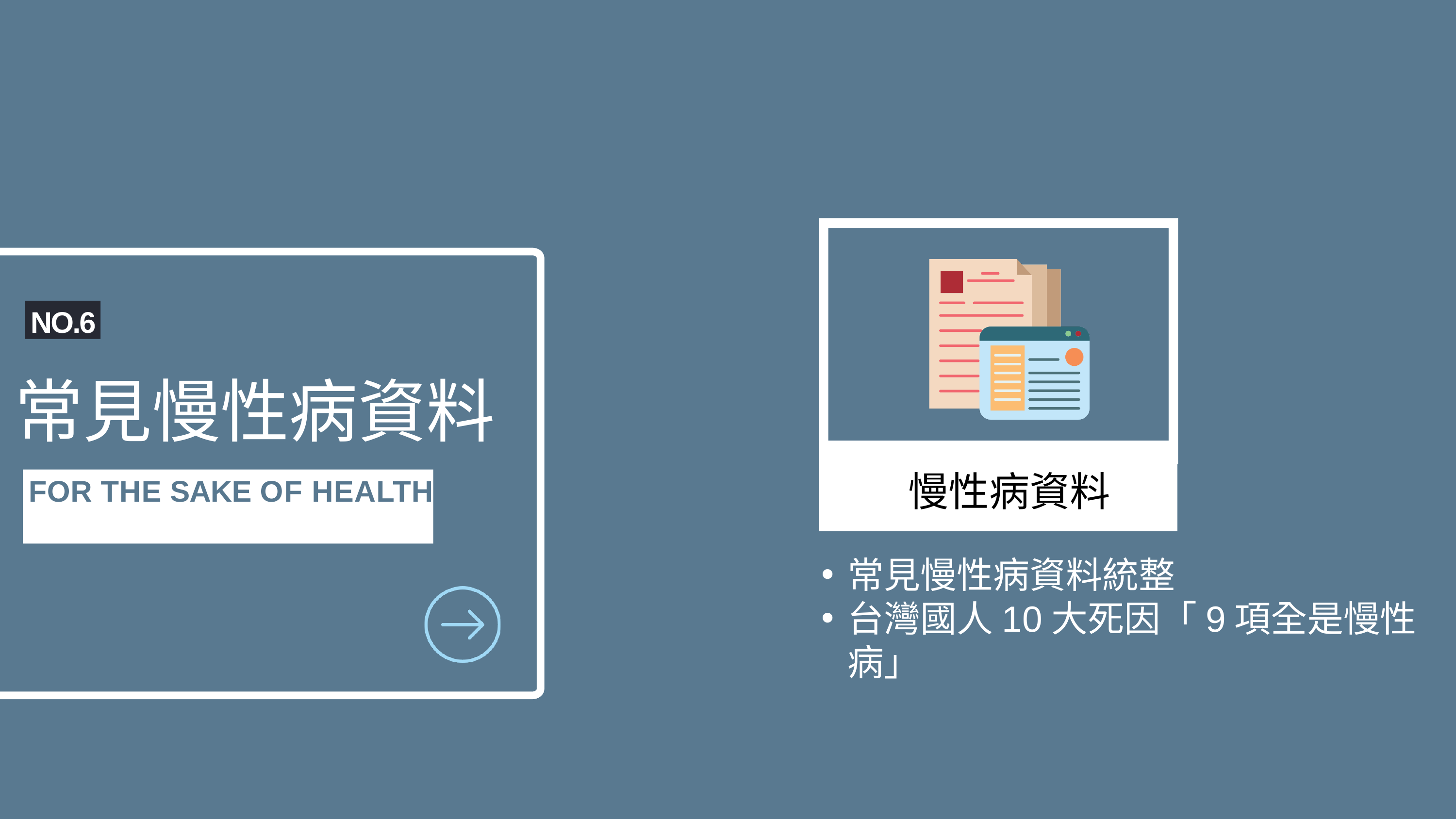

NO.6
常見慢性病資料

慢性病資料
FOR THE SAKE OF HEALTH
常見慢性病資料統整
台灣國人10大死因「9項全是慢性病」